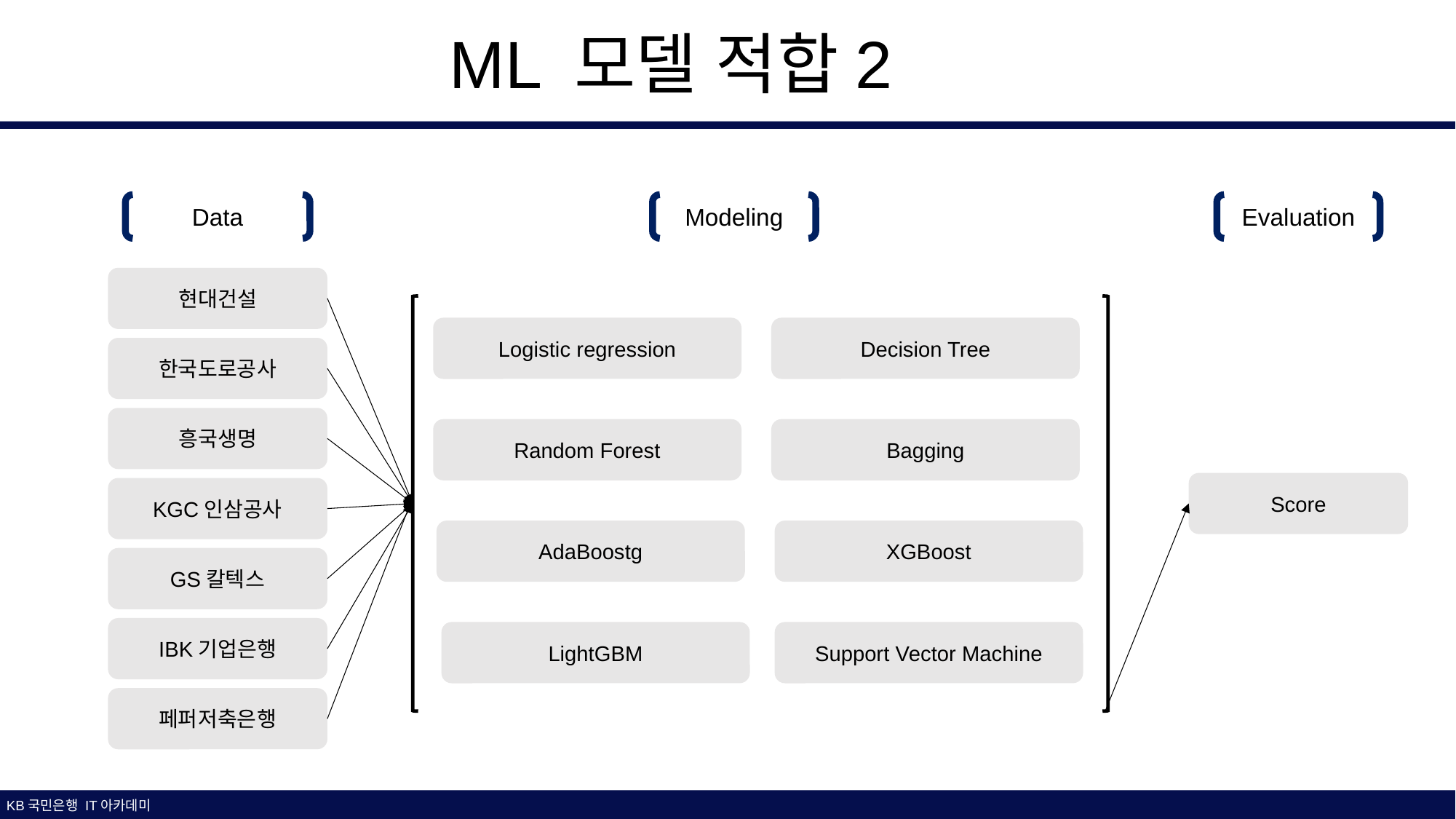

ML 모델 적합2
Data
Modeling
Evaluation
현대건설

Logistic regression
Decision Tree
한국도로공사
흥국생명
Random Forest
Bagging
Score
KGC인삼공사
AdaBoostg
XGBoost
GS칼텍스
IBK기업은행
LightGBM
Support Vector Machine
페퍼저축은행